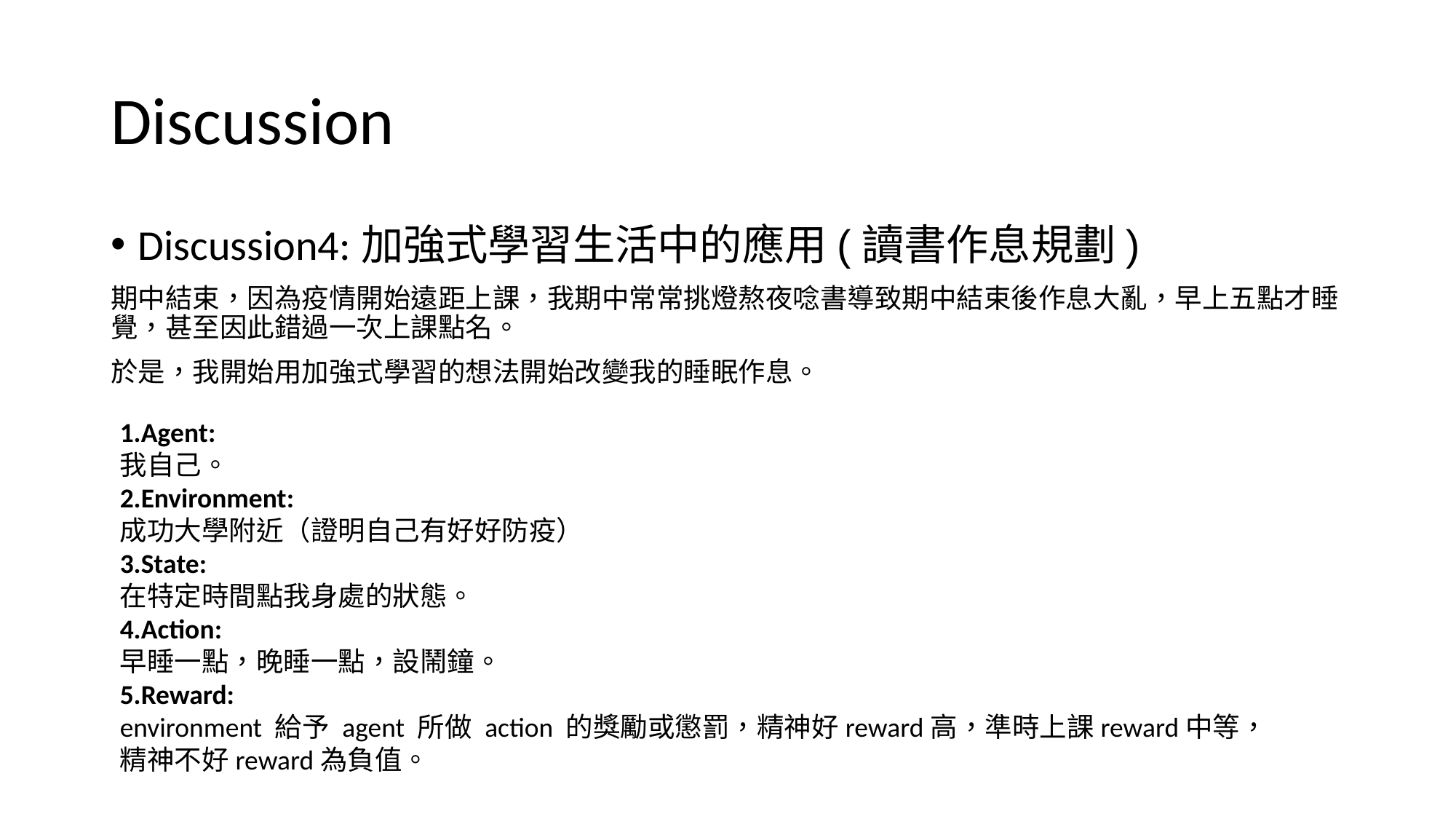

# Discussion
Discussion4:加強式學習生活中的應用(讀書作息規劃)
期中結束，因為疫情開始遠距上課，我期中常常挑燈熬夜唸書導致期中結束後作息大亂，早上五點才睡覺，甚至因此錯過一次上課點名。
於是，我開始用加強式學習的想法開始改變我的睡眠作息。
1.Agent:
我自己。
2.Environment:
成功大學附近（證明自己有好好防疫）
3.State:
在特定時間點我身處的狀態。
4.Action:
早睡一點，晚睡一點，設鬧鐘。
5.Reward:
environment 給予 agent 所做 action 的獎勵或懲罰，精神好reward高，準時上課reward中等，精神不好reward為負值。